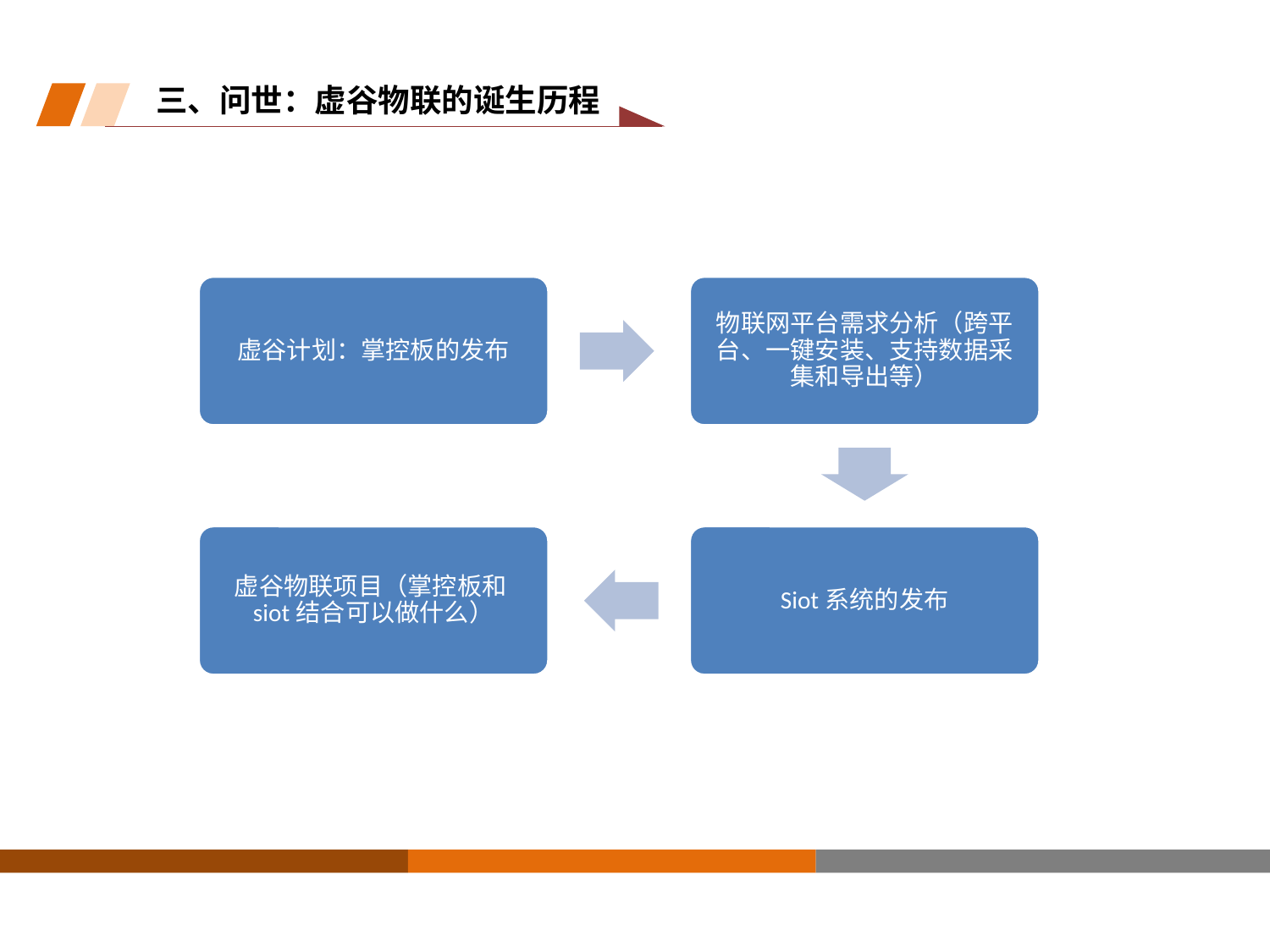

三、问世：虚谷物联的诞生历程

虚谷计划：掌控板的发布

物联网平台需求分析（跨平台、一键安装、支持数据采集和导出等）

虚谷物联项目（掌控板和siot结合可以做什么）

Siot系统的发布